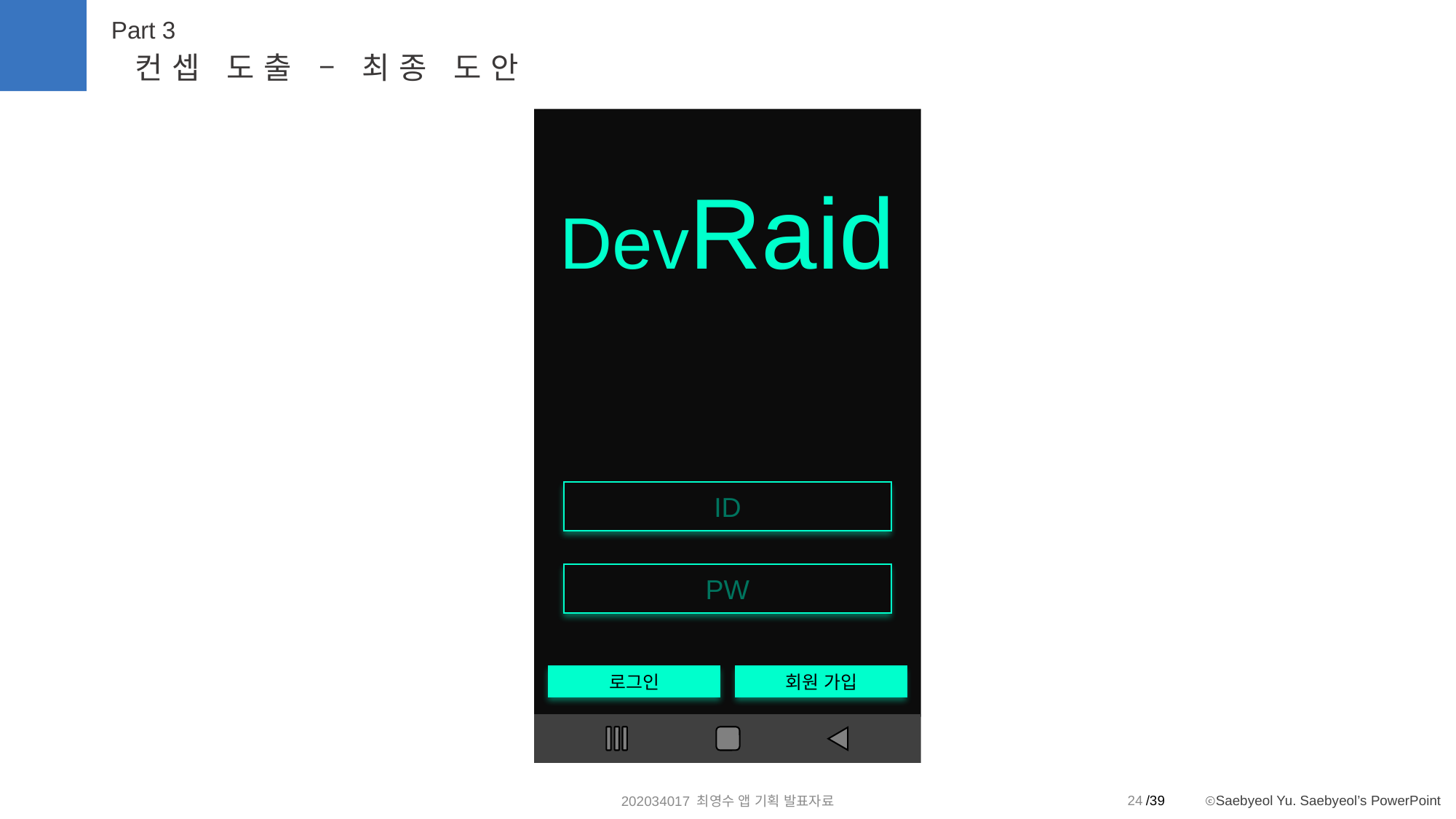

Part 3
컨셉 도출 – 최종 도안

로그인
회원 가입

DevRaid
ID
PW
24
202034017 최영수 앱 기획 발표자료